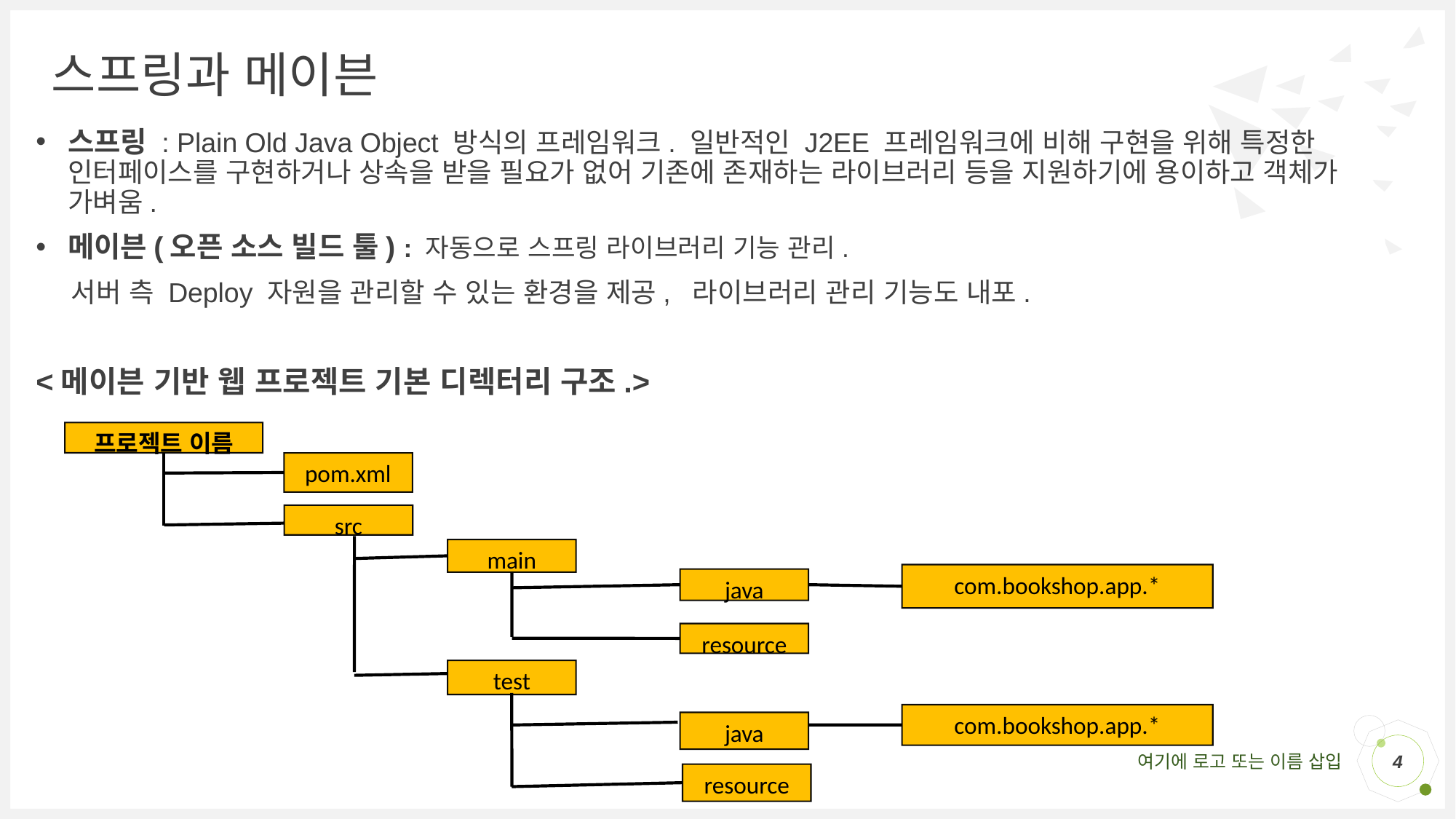

# 스프링과 메이븐

스프링 : Plain Old Java Object 방식의 프레임워크. 일반적인 J2EE 프레임워크에 비해 구현을 위해 특정한 인터페이스를 구현하거나 상속을 받을 필요가 없어 기존에 존재하는 라이브러리 등을 지원하기에 용이하고 객체가 가벼움.
메이븐(오픈 소스 빌드 툴) : 자동으로 스프링 라이브러리 기능 관리.
    서버 측 Deploy 자원을 관리할 수 있는 환경을 제공,  라이브러리 관리 기능도 내포.

<메이븐 기반 웹 프로젝트 기본 디렉터리 구조.>

프로젝트 이름
pom.xml
src
main
com.bookshop.app.*
java
resource
test
com.bookshop.app.*
java
4
resource